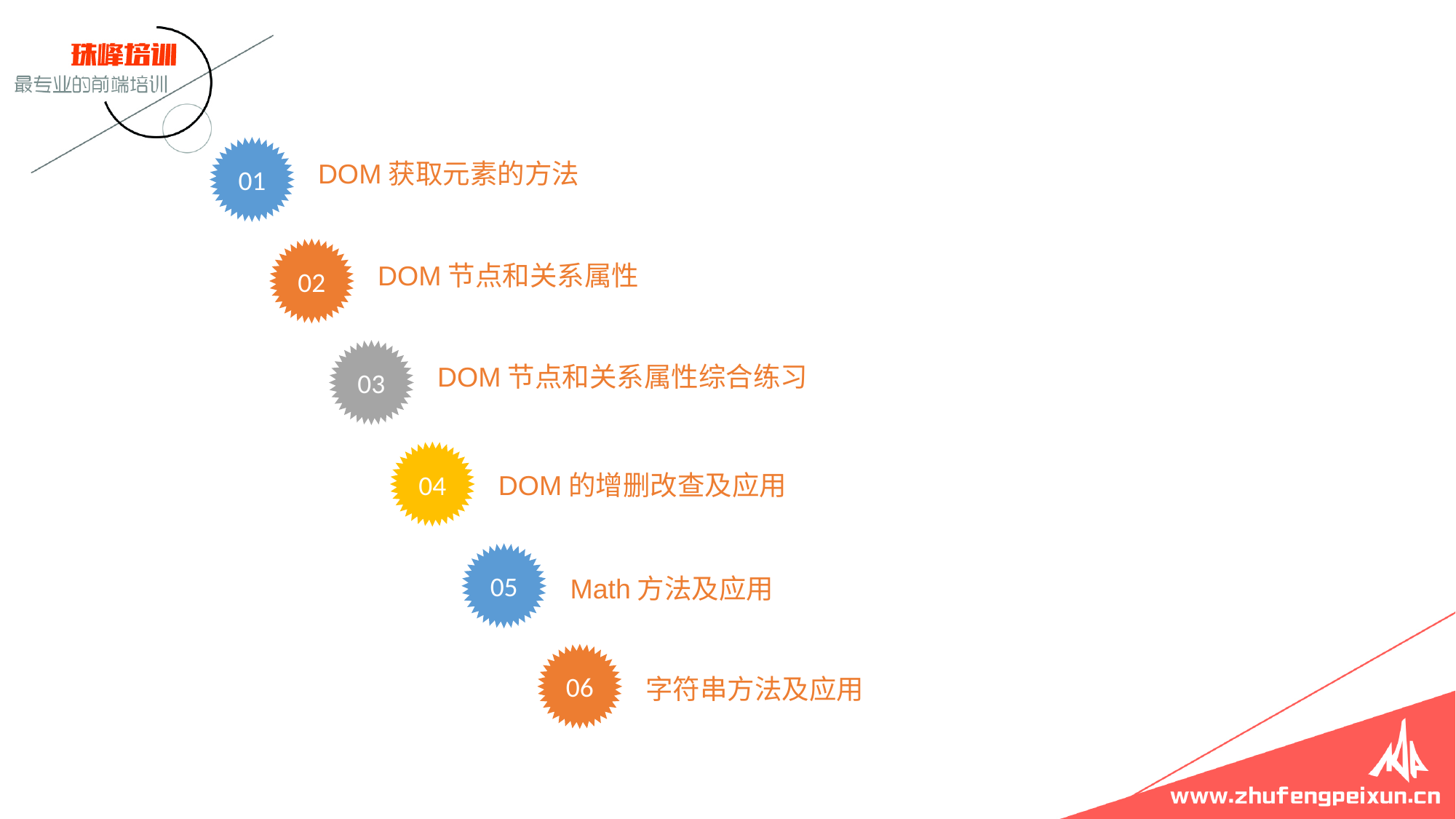

01
DOM获取元素的方法

02
DOM节点和关系属性

03
DOM节点和关系属性综合练习

04
DOM的增删改查及应用

05
Math方法及应用

06
字符串方法及应用